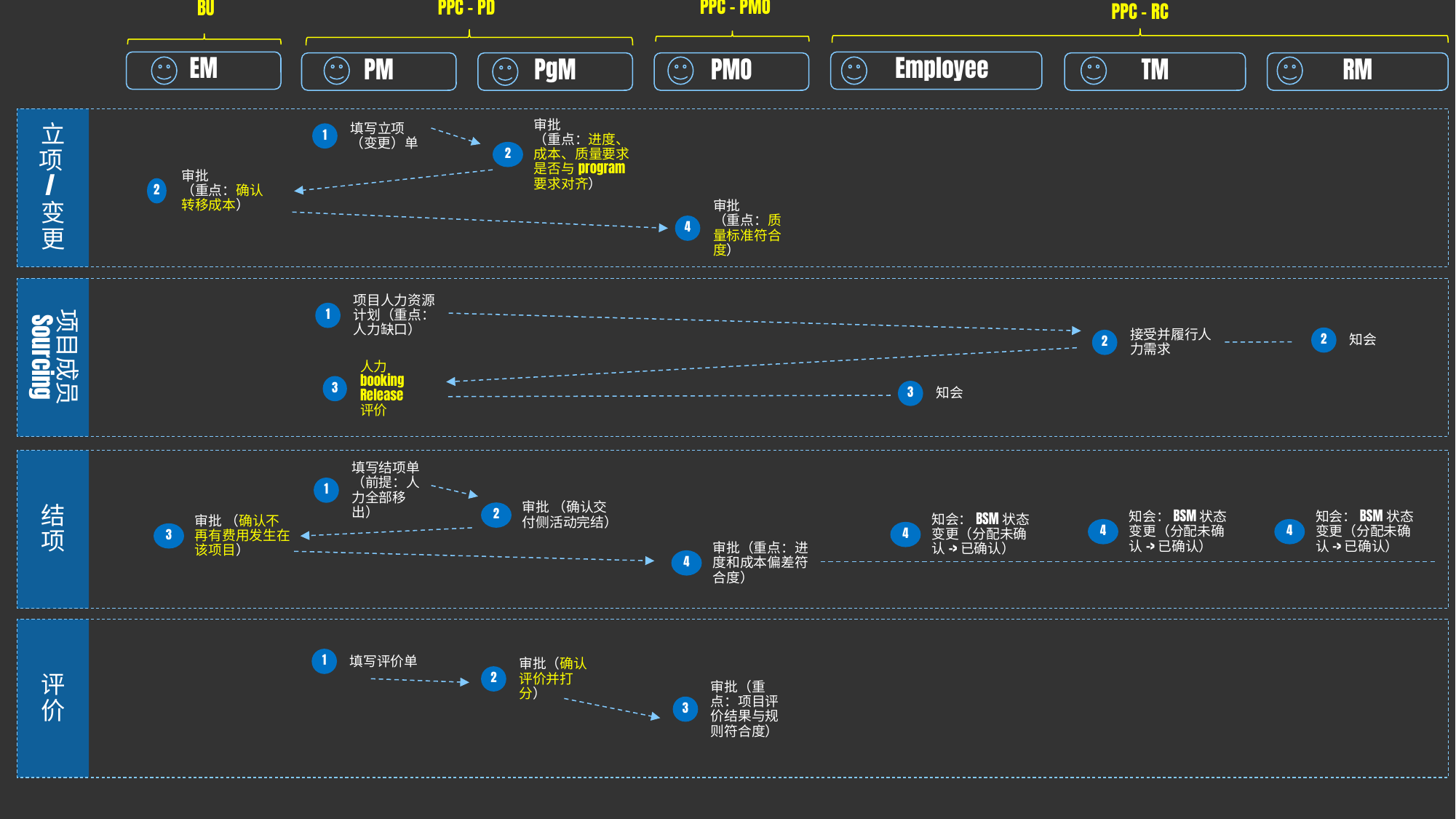

PPC - PMO
PPC - PD
BU
PPC - RC
EM
  Employee
PM
PgM
PMO
TM
RM

审批
（重点：进度、成本、质量要求是否与program要求对齐）
2
填写立项（变更）单
1

立项/变更
审批
（重点：确认转移成本）
2
审批
（重点：质量标准符合度）
4
项目人力资源计划（重点：人力缺口）
1

项目成员
Sourcing
接受并履行人力需求
2
知会
2
人力
booking
Release
评价
3
知会
3
填写结项单（前提：人力全部移出）
1

结项
审批 （确认交付侧活动完结）
2
知会：BSM状态变更（分配未确认->已确认）
4
知会：BSM状态变更（分配未确认->已确认）
4
知会：BSM状态变更（分配未确认->已确认）
4
审批 （确认不再有费用发生在该项目）
3
审批（重点：进度和成本偏差符合度）
4

评价
填写评价单
1
审批（确认评价并打分）
2
审批（重点：项目评价结果与规则符合度）
3